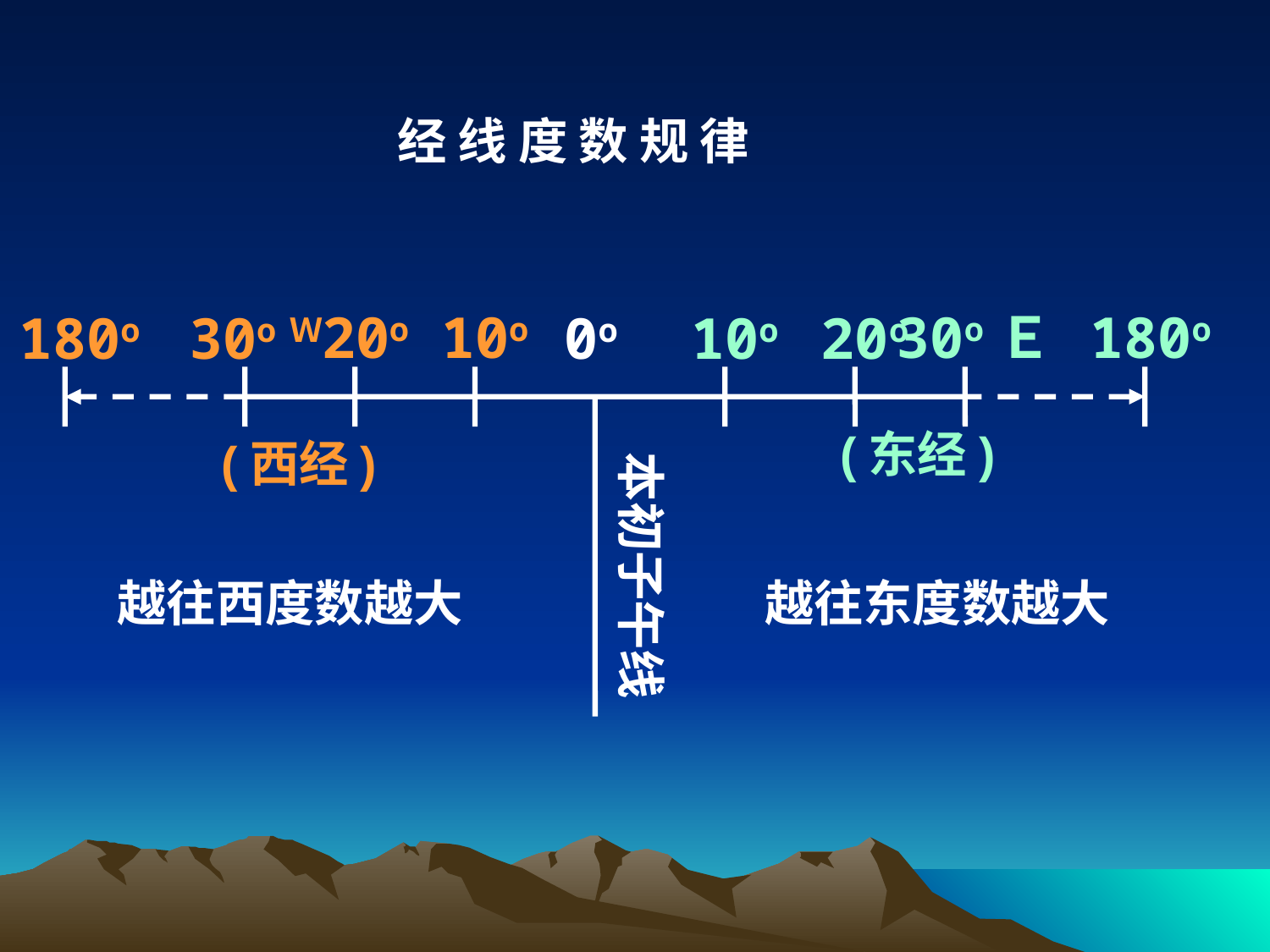

经 线 度 数 规 律
20o
10o
30oＥ
180o
180o
30oＷ
0o
10o
20o

(东经)
(西经)
本初子午线
越往西度数越大
越往东度数越大